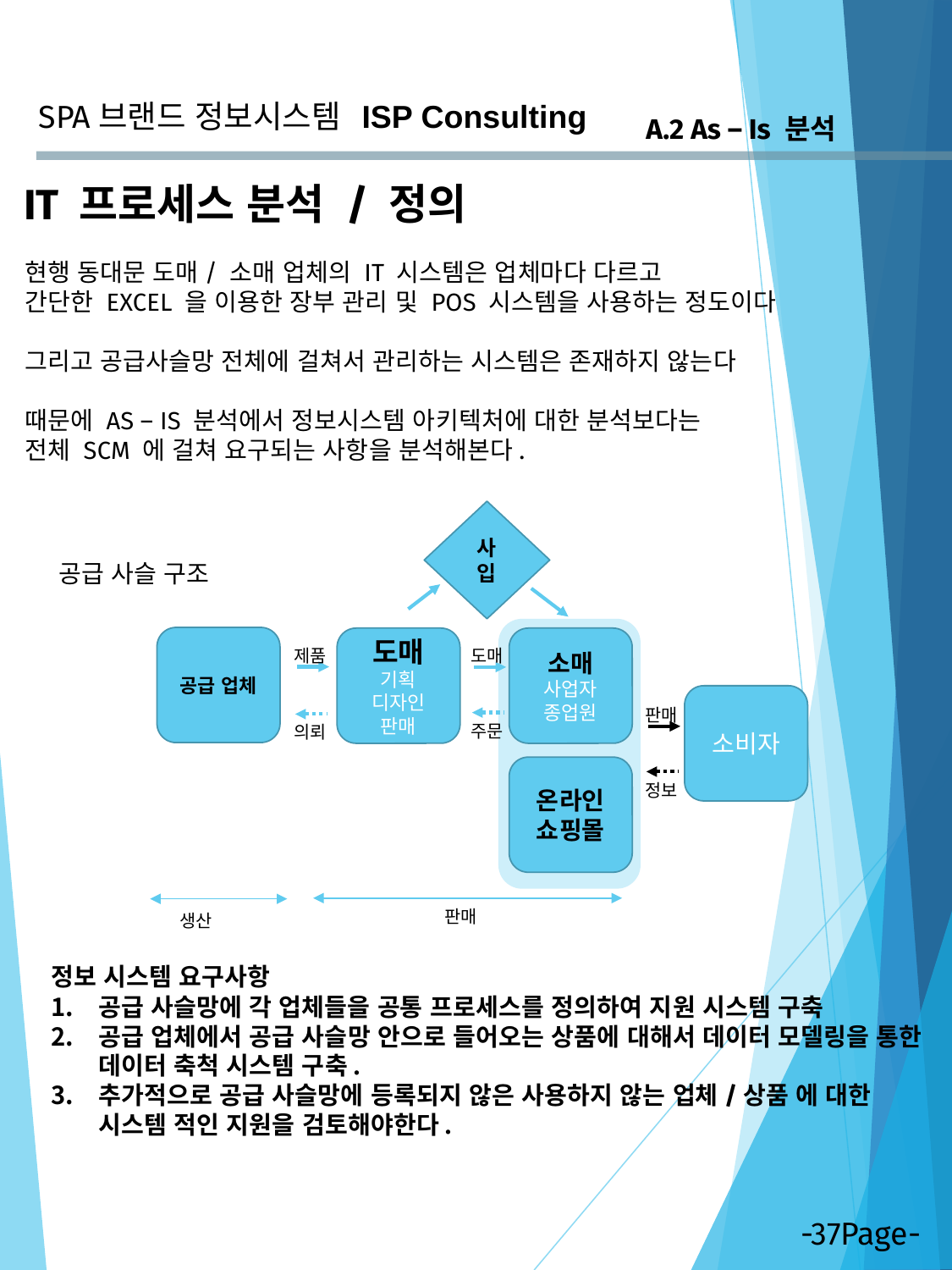

SPA브랜드 정보시스템
ISP Consulting
A.2 As – Is 분석
IT 프로세스 분석 / 정의
현행 동대문 도매/ 소매 업체의 IT 시스템은 업체마다 다르고
간단한 EXCEL 을 이용한 장부 관리 및 POS 시스템을 사용하는 정도이다

그리고 공급사슬망 전체에 걸쳐서 관리하는 시스템은 존재하지 않는다

때문에 AS – IS 분석에서 정보시스템 아키텍처에 대한 분석보다는
전체 SCM 에 걸쳐 요구되는 사항을 분석해본다.
사입
공급 사슬 구조

공급 업체
도매
기획
디자인
판매
소매
사업자
종업원
제품
도매
소비자
판매
주문
의뢰
온라인
쇼핑몰
정보
판매
생산
정보 시스템 요구사항
공급 사슬망에 각 업체들을 공통 프로세스를 정의하여 지원 시스템 구축
공급 업체에서 공급 사슬망 안으로 들어오는 상품에 대해서 데이터 모델링을 통한 데이터 축척 시스템 구축.
추가적으로 공급 사슬망에 등록되지 않은 사용하지 않는 업체/상품 에 대한 시스템 적인 지원을 검토해야한다.
-37Page-